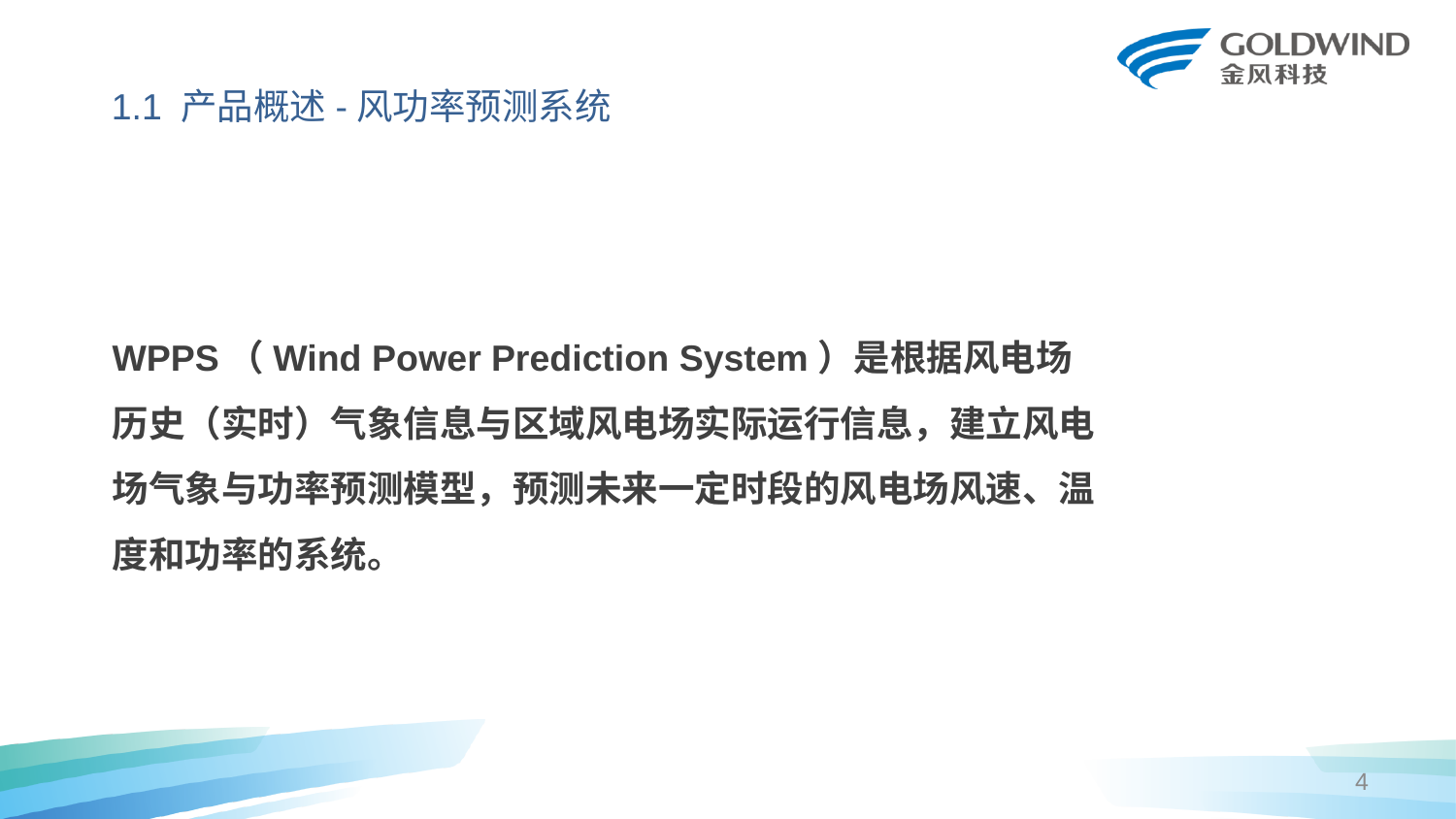

1.1 产品概述-风功率预测系统
WPPS（Wind Power Prediction System）是根据风电场历史（实时）气象信息与区域风电场实际运行信息，建立风电场气象与功率预测模型，预测未来一定时段的风电场风速、温度和功率的系统。
4